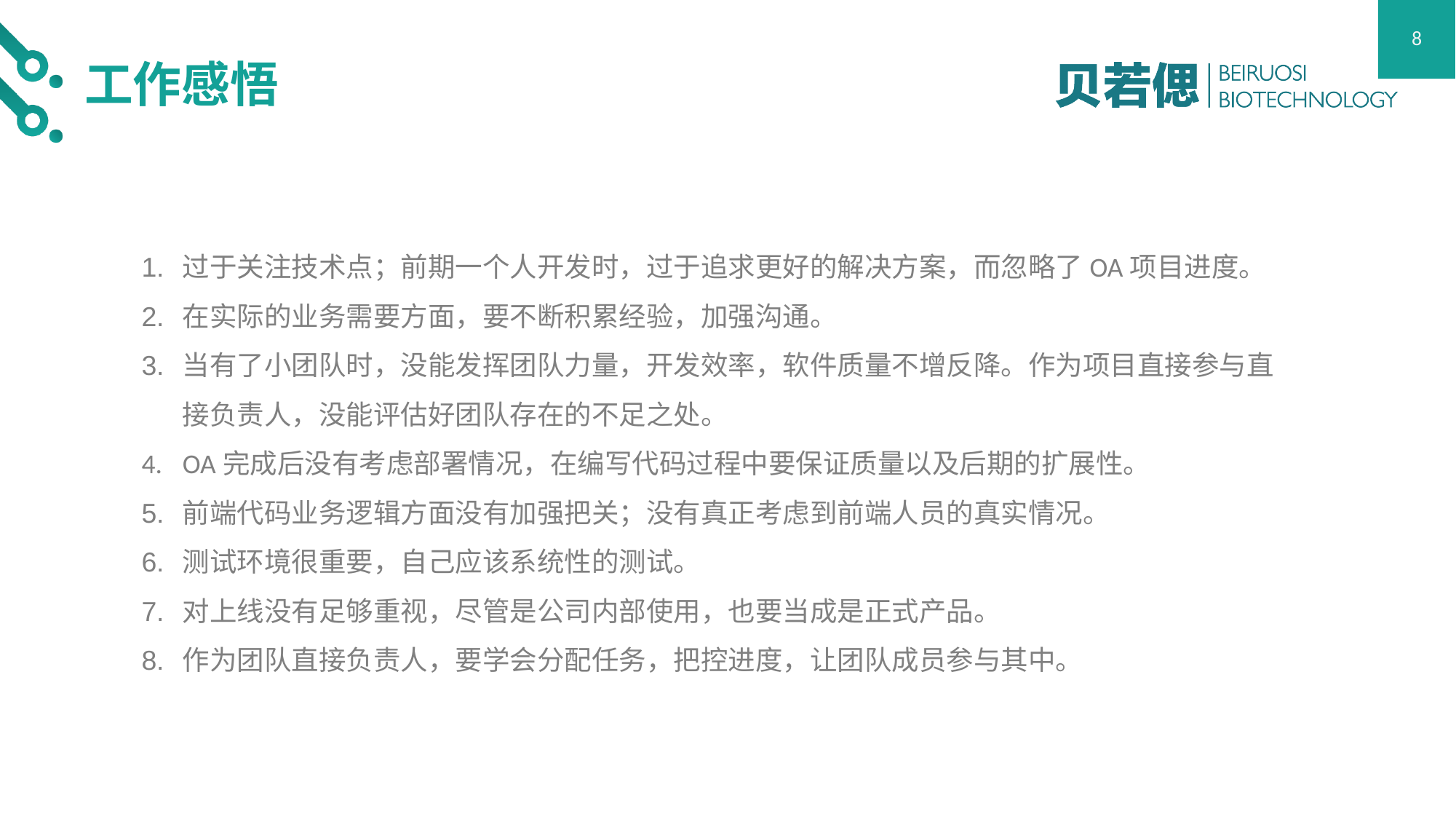

8
工作感悟

过于关注技术点；前期一个人开发时，过于追求更好的解决方案，而忽略了OA项目进度。
在实际的业务需要方面，要不断积累经验，加强沟通。
当有了小团队时，没能发挥团队力量，开发效率，软件质量不增反降。作为项目直接参与直接负责人，没能评估好团队存在的不足之处。
OA完成后没有考虑部署情况，在编写代码过程中要保证质量以及后期的扩展性。
前端代码业务逻辑方面没有加强把关；没有真正考虑到前端人员的真实情况。
测试环境很重要，自己应该系统性的测试。
对上线没有足够重视，尽管是公司内部使用，也要当成是正式产品。
作为团队直接负责人，要学会分配任务，把控进度，让团队成员参与其中。